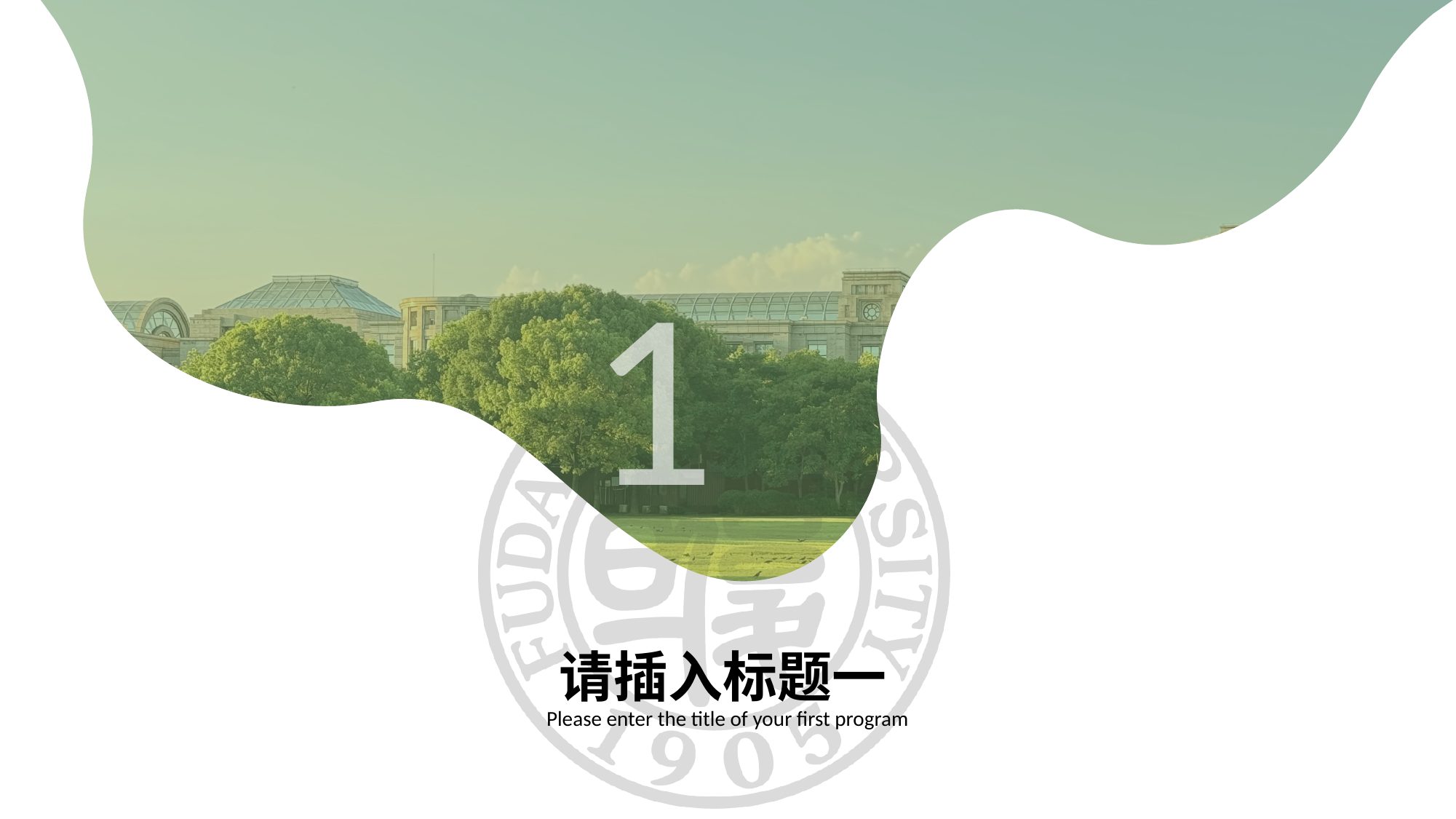

1
请插入标题一
Please enter the title of your first program